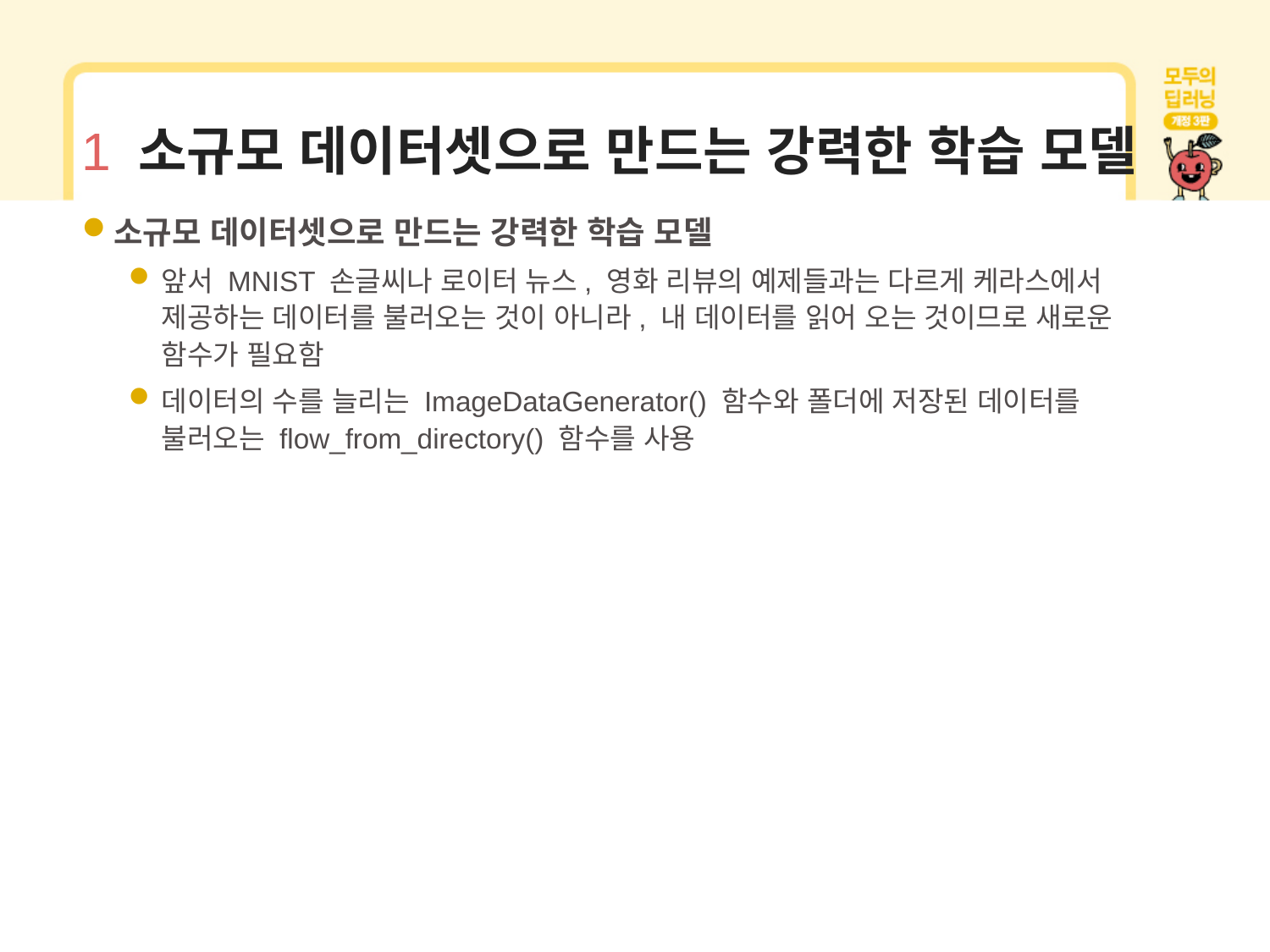

# 1 소규모 데이터셋으로 만드는 강력한 학습 모델
소규모 데이터셋으로 만드는 강력한 학습 모델
앞서 MNIST 손글씨나 로이터 뉴스, 영화 리뷰의 예제들과는 다르게 케라스에서 제공하는 데이터를 불러오는 것이 아니라, 내 데이터를 읽어 오는 것이므로 새로운 함수가 필요함
데이터의 수를 늘리는 ImageDataGenerator() 함수와 폴더에 저장된 데이터를 불러오는 flow_from_directory() 함수를 사용